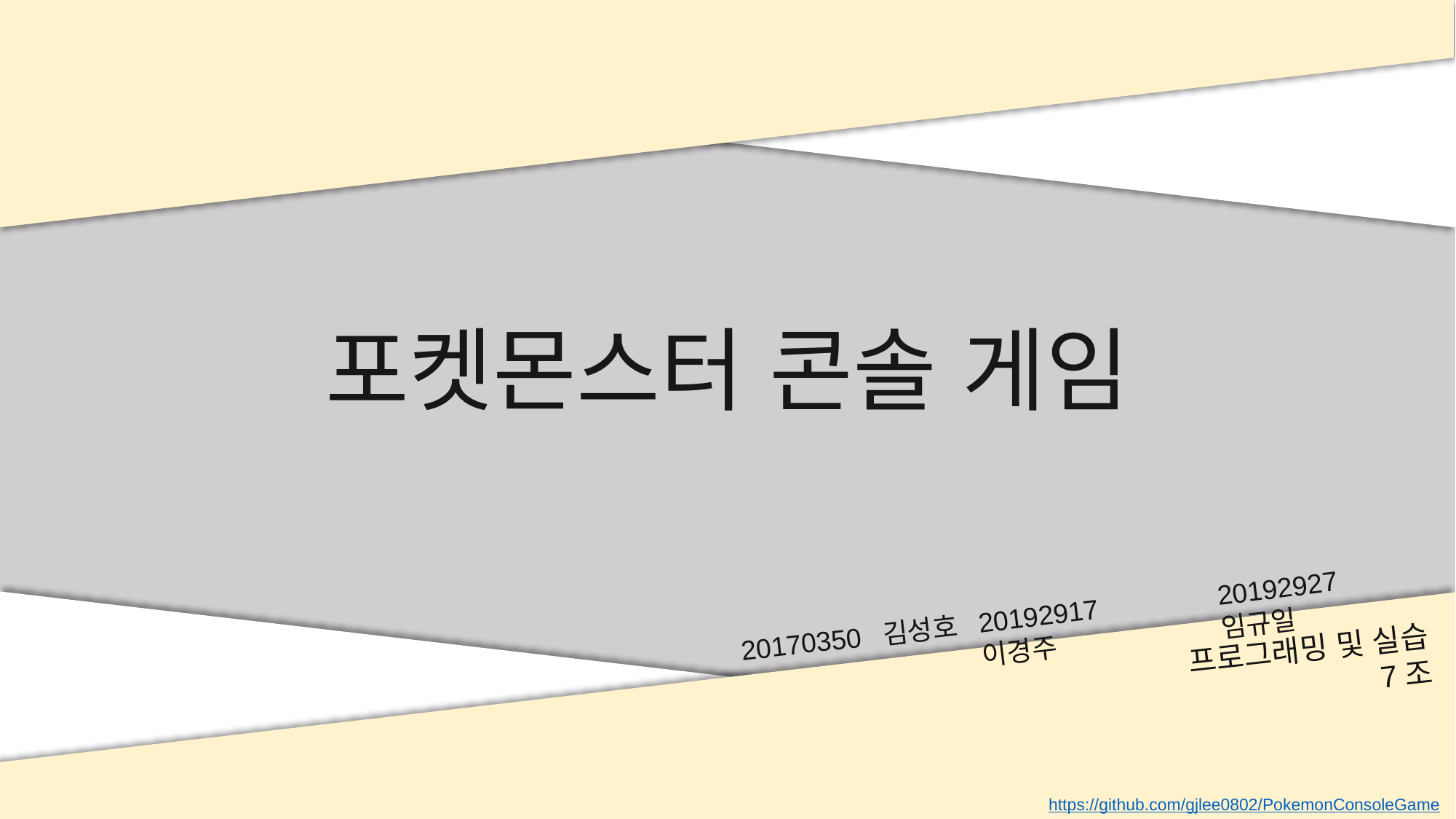

포켓몬스터 콘솔 게임
20192927 임규일
20192917 이경주

20170350  김성호
프로그래밍 및 실습 7조
https://github.com/gjlee0802/PokemonConsoleGame